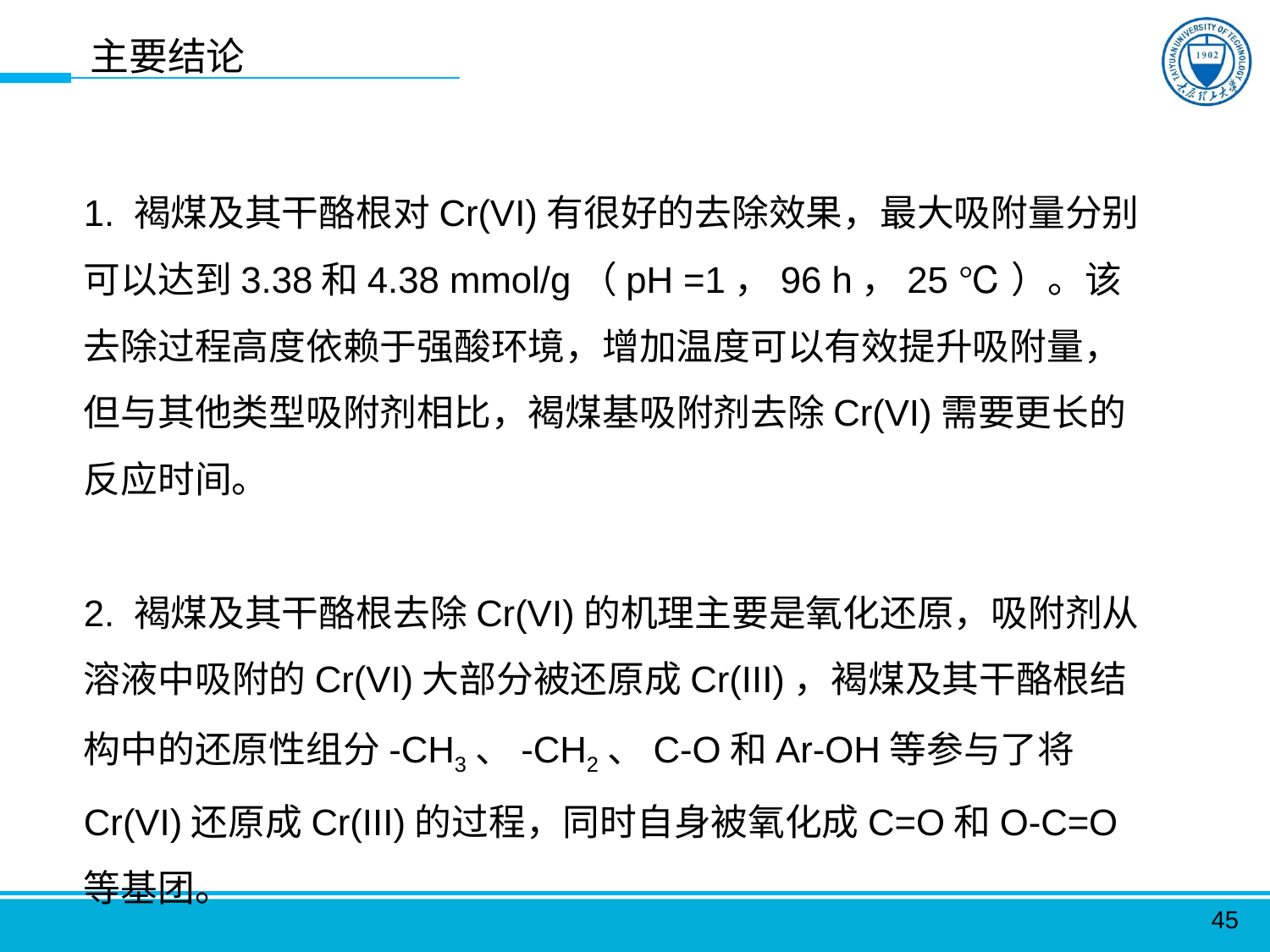

主要结论

1. 褐煤及其干酪根对Cr(VI)有很好的去除效果，最大吸附量分别可以达到3.38和4.38 mmol/g（pH =1，96 h，25 ℃）。该去除过程高度依赖于强酸环境，增加温度可以有效提升吸附量，但与其他类型吸附剂相比，褐煤基吸附剂去除Cr(VI)需要更长的反应时间。

2. 褐煤及其干酪根去除Cr(VI)的机理主要是氧化还原，吸附剂从溶液中吸附的Cr(VI)大部分被还原成Cr(III)，褐煤及其干酪根结构中的还原性组分-CH3、-CH2、C-O和Ar-OH等参与了将Cr(VI)还原成Cr(III)的过程，同时自身被氧化成C=O和O-C=O等基团。

45